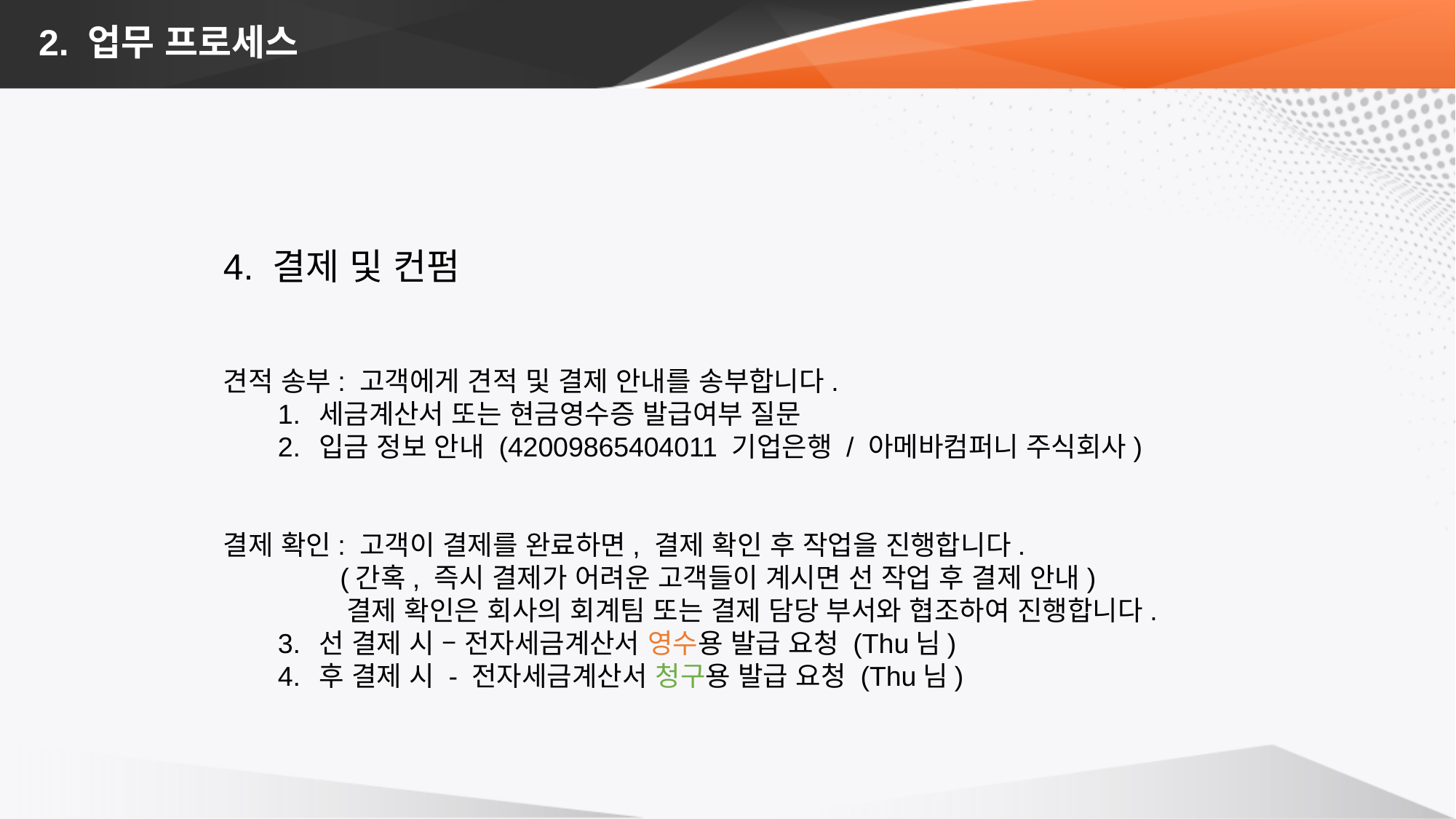

# 2. 업무 프로세스
4. 결제 및 컨펌

견적 송부: 고객에게 견적 및 결제 안내를 송부합니다.
세금계산서 또는 현금영수증 발급여부 질문
입금 정보 안내 (42009865404011 기업은행 / 아메바컴퍼니 주식회사)

결제 확인: 고객이 결제를 완료하면, 결제 확인 후 작업을 진행합니다.
	 (간혹, 즉시 결제가 어려운 고객들이 계시면 선 작업 후 결제 안내)
	 결제 확인은 회사의 회계팀 또는 결제 담당 부서와 협조하여 진행합니다.
선 결제 시 – 전자세금계산서 영수용 발급 요청 (Thu님)
후 결제 시 - 전자세금계산서 청구용 발급 요청 (Thu님)